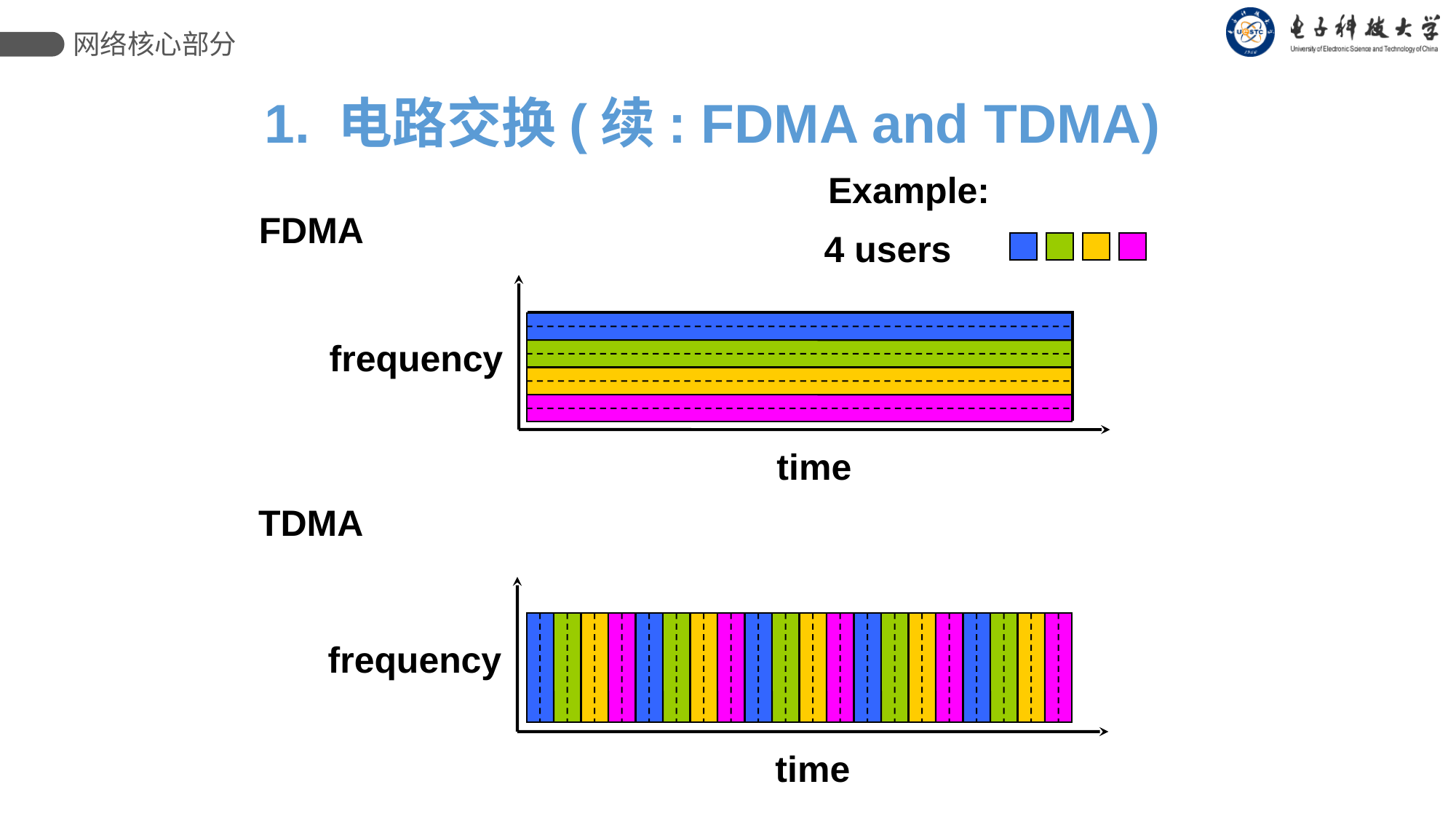

网络核心部分

1. 电路交换(续: FDMA and TDMA)
Example:
4 users

FDMA

frequency

time

TDMA

frequency

time